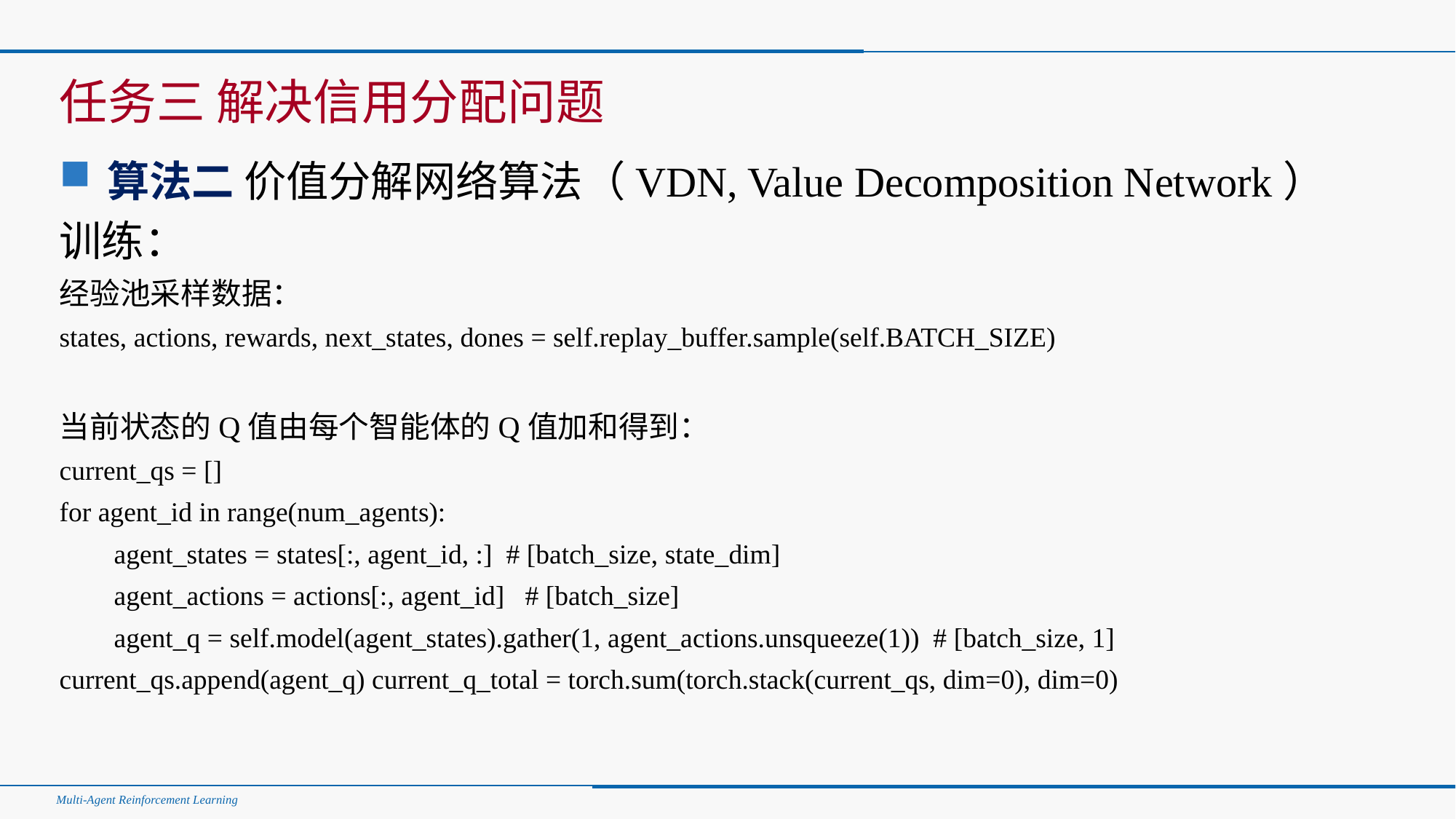

#
任务三 解决信用分配问题
算法二 价值分解网络算法（VDN, Value Decomposition Network）
训练：
经验池采样数据：
states, actions, rewards, next_states, dones = self.replay_buffer.sample(self.BATCH_SIZE)

当前状态的Q值由每个智能体的Q值加和得到：
current_qs = []
for agent_id in range(num_agents):
agent_states = states[:, agent_id, :]  # [batch_size, state_dim]
agent_actions = actions[:, agent_id]   # [batch_size]
agent_q = self.model(agent_states).gather(1, agent_actions.unsqueeze(1))  # [batch_size, 1]
current_qs.append(agent_q) current_q_total = torch.sum(torch.stack(current_qs, dim=0), dim=0)
49